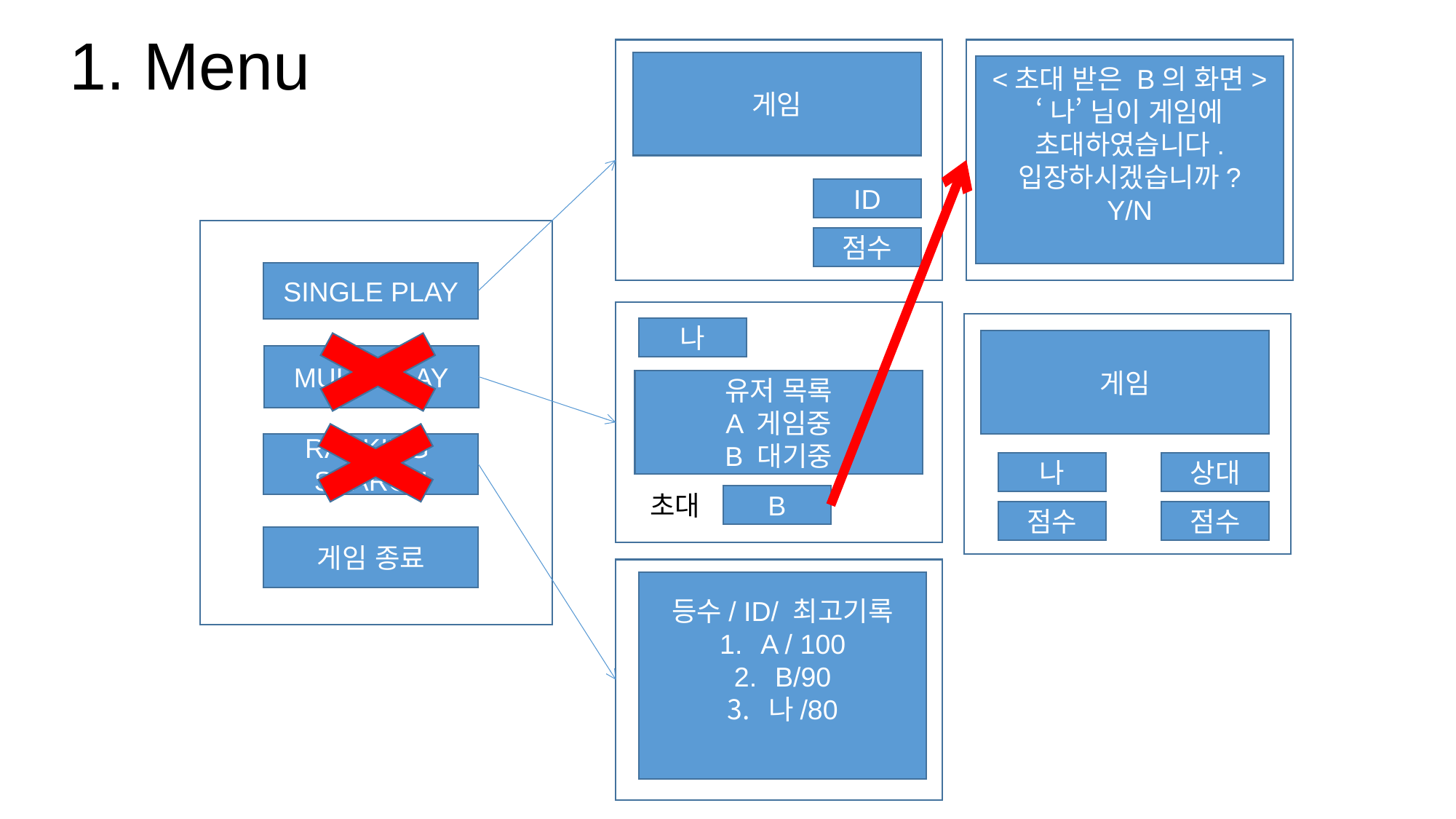

1. Menu

게임
<초대 받은 B의 화면>
‘나’ 님이 게임에 초대하였습니다. 입장하시겠습니까?
Y/N

ID

점수
SINGLE PLAY

게임
나
상대
점수
점수

나
MULTI PLAY
유저 목록
A 게임중
B 대기중

RANKING
SEARCH
초대
B
게임 종료

등수/ ID/ 최고기록
A / 100
B/90
나/80